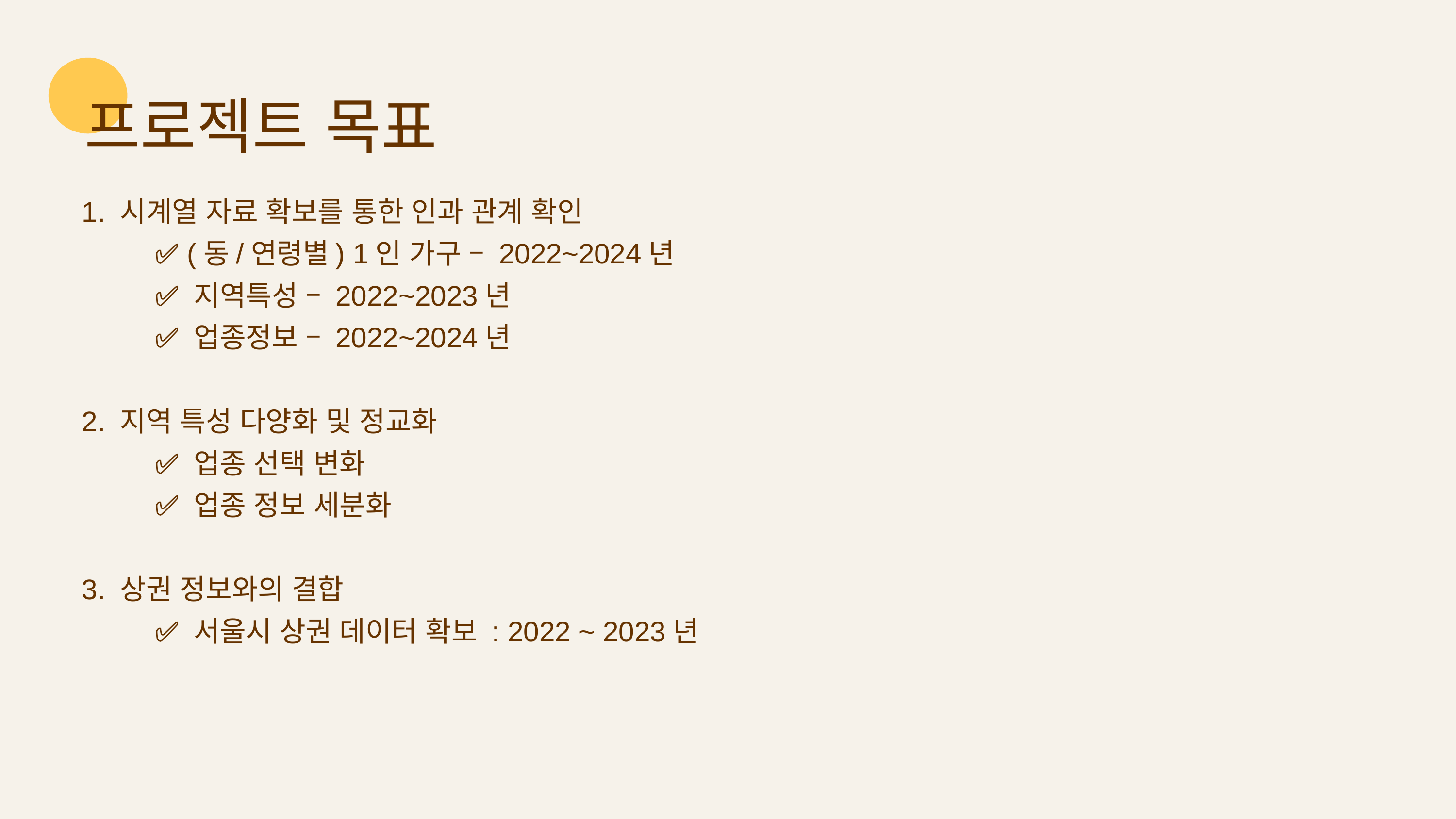

프로젝트 목표
1. 시계열 자료 확보를 통한 인과 관계 확인
	✅ (동/연령별) 1인 가구 – 2022~2024년
	✅ 지역특성 – 2022~2023년
	✅ 업종정보 – 2022~2024년

2. 지역 특성 다양화 및 정교화
	✅ 업종 선택 변화
	✅ 업종 정보 세분화

3. 상권 정보와의 결합
	✅ 서울시 상권 데이터 확보 : 2022 ~ 2023년